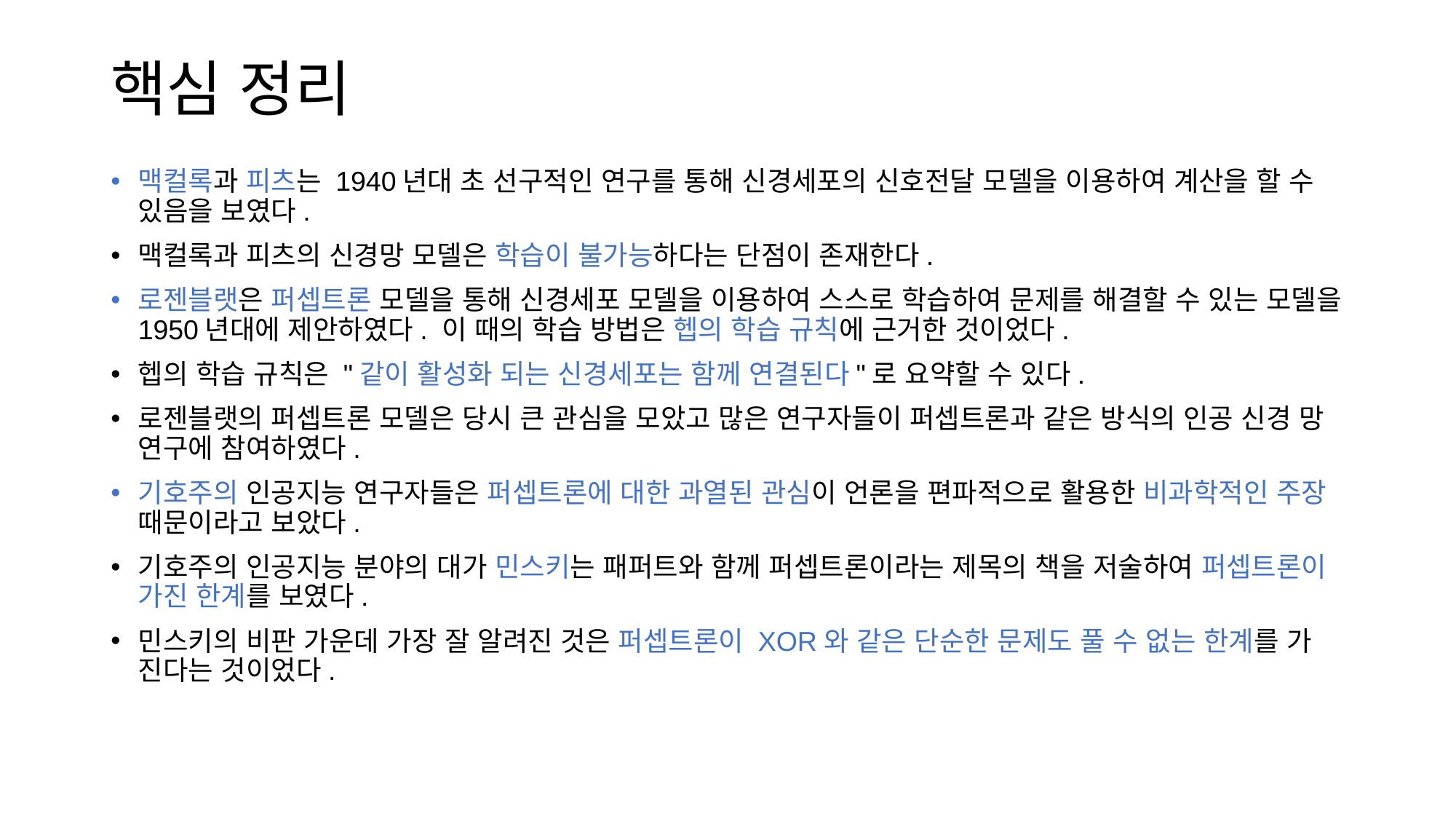

# 핵심 정리
맥컬록과 피츠는 1940년대 초 선구적인 연구를 통해 신경세포의 신호전달 모델을 이용하여 계산을 할 수 있음을 보였다.
맥컬록과 피츠의 신경망 모델은 학습이 불가능하다는 단점이 존재한다.
로젠블랫은 퍼셉트론 모델을 통해 신경세포 모델을 이용하여 스스로 학습하여 문제를 해결할 수 있는 모델을 1950년대에 제안하였다. 이 때의 학습 방법은 헵의 학습 규칙에 근거한 것이었다.
헵의 학습 규칙은 "같이 활성화 되는 신경세포는 함께 연결된다"로 요약할 수 있다.
로젠블랫의 퍼셉트론 모델은 당시 큰 관심을 모았고 많은 연구자들이 퍼셉트론과 같은 방식의 인공 신경 망 연구에 참여하였다.
기호주의 인공지능 연구자들은 퍼셉트론에 대한 과열된 관심이 언론을 편파적으로 활용한 비과학적인 주장 때문이라고 보았다.
기호주의 인공지능 분야의 대가 민스키는 패퍼트와 함께 퍼셉트론이라는 제목의 책을 저술하여 퍼셉트론이 가진 한계를 보였다.
민스키의 비판 가운데 가장 잘 알려진 것은 퍼셉트론이 XOR와 같은 단순한 문제도 풀 수 없는 한계를 가 진다는 것이었다.